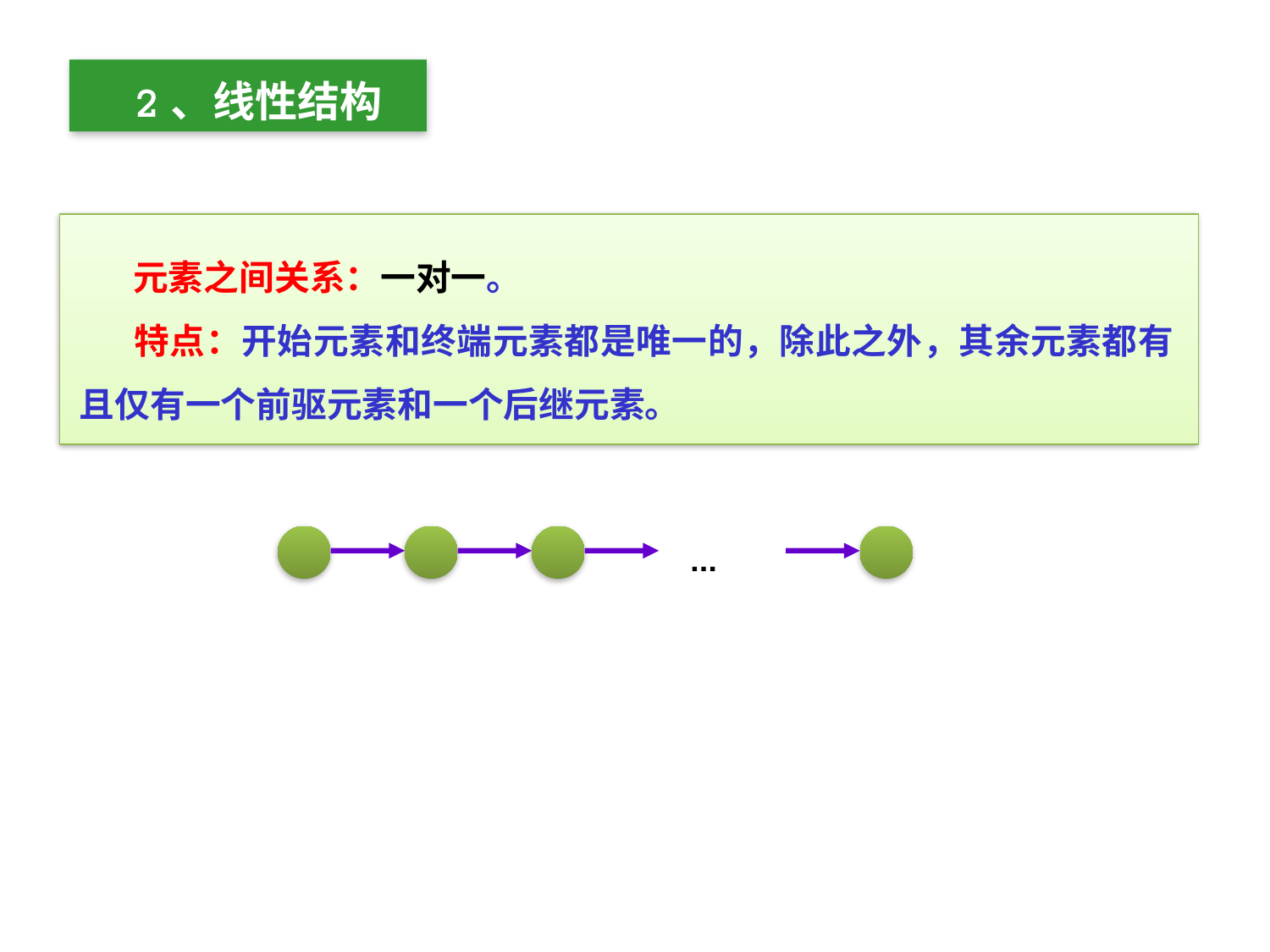

2、线性结构
 元素之间关系：一对一。
 特点：开始元素和终端元素都是唯一的，除此之外，其余元素都有且仅有一个前驱元素和一个后继元素。
…